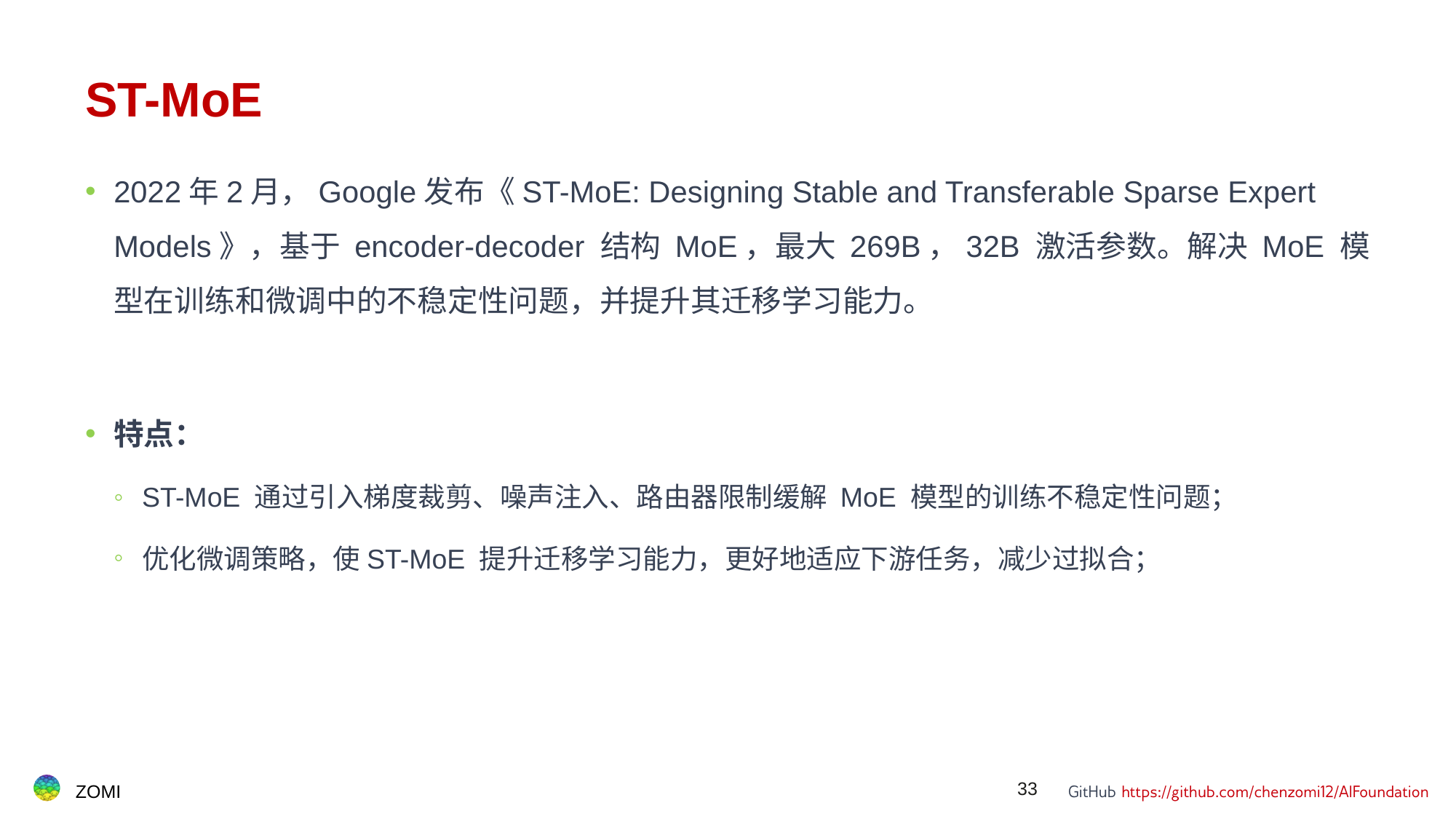

# ST-MoE
2022年2月，Google发布《ST-MoE: Designing Stable and Transferable Sparse Expert Models》，基于 encoder-decoder 结构 MoE，最大 269B，32B 激活参数。解决 MoE 模型在训练和微调中的不稳定性问题，并提升其迁移学习能力。

特点：
ST-MoE 通过引入梯度裁剪、噪声注入、路由器限制缓解 MoE 模型的训练不稳定性问题；
优化微调策略，使ST-MoE 提升迁移学习能力，更好地适应下游任务，减少过拟合；